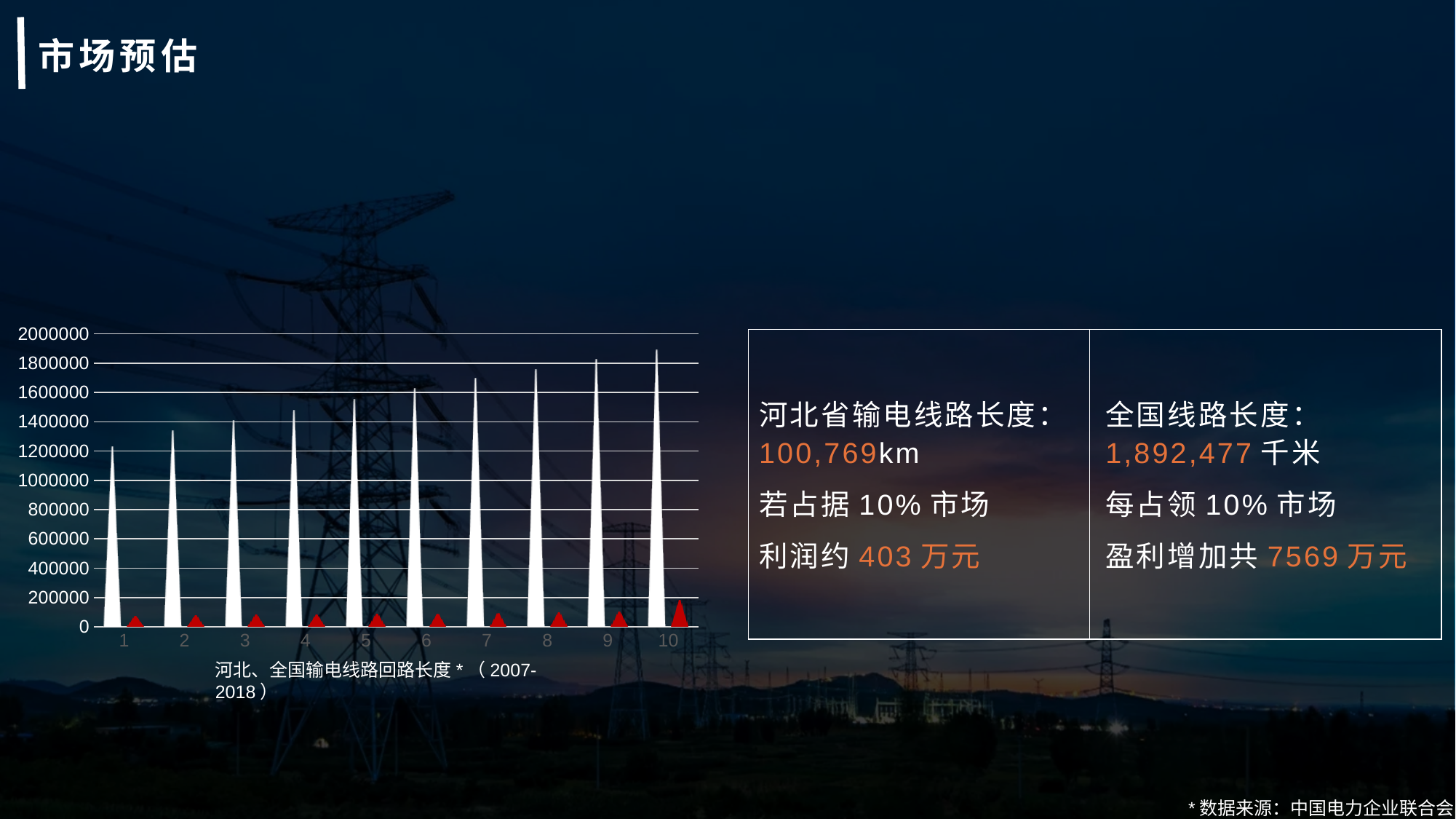

# 市场预估

### Chart

| Category |  |  |
|---|---|---|
全国线路长度：1,892,477千米
每占领10%市场
盈利增加共7569万元
河北省输电线路长度：100,769km
若占据10%市场
利润约403万元
河北、全国输电线路回路长度*（2007-2018）

*数据来源：中国电力企业联合会